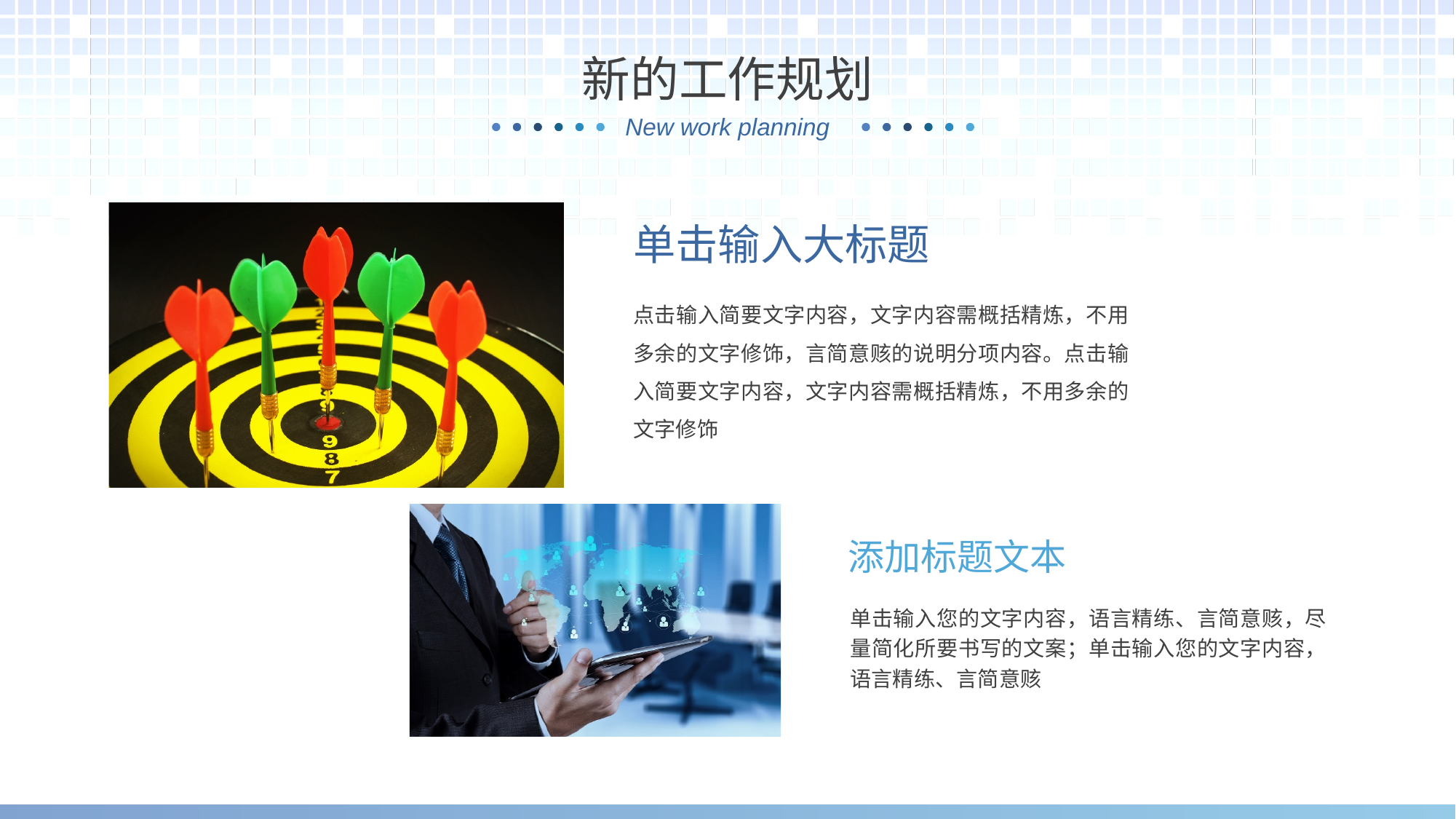

新的工作规划

单击输入大标题
点击输入简要文字内容，文字内容需概括精炼，不用多余的文字修饰，言简意赅的说明分项内容。点击输入简要文字内容，文字内容需概括精炼，不用多余的文字修饰

添加标题文本
单击输入您的文字内容，语言精练、言简意赅，尽量简化所要书写的文案；单击输入您的文字内容，语言精练、言简意赅